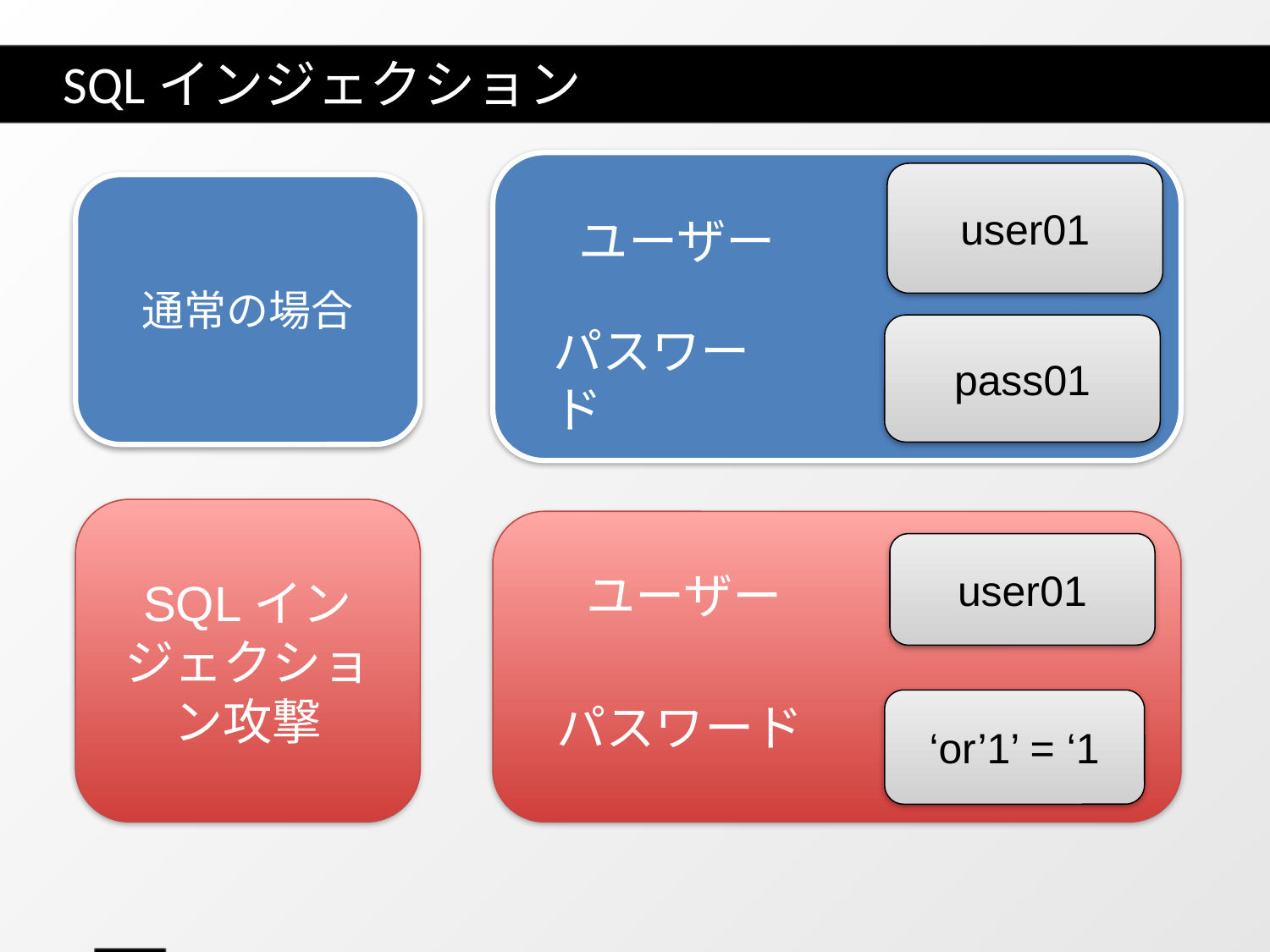

# SQLインジェクション

user01
通常の場合

ユーザー
パスワード
pass01
SQLインジェクション攻撃

user01
ユーザー
パスワード
‘or’1’ = ‘1